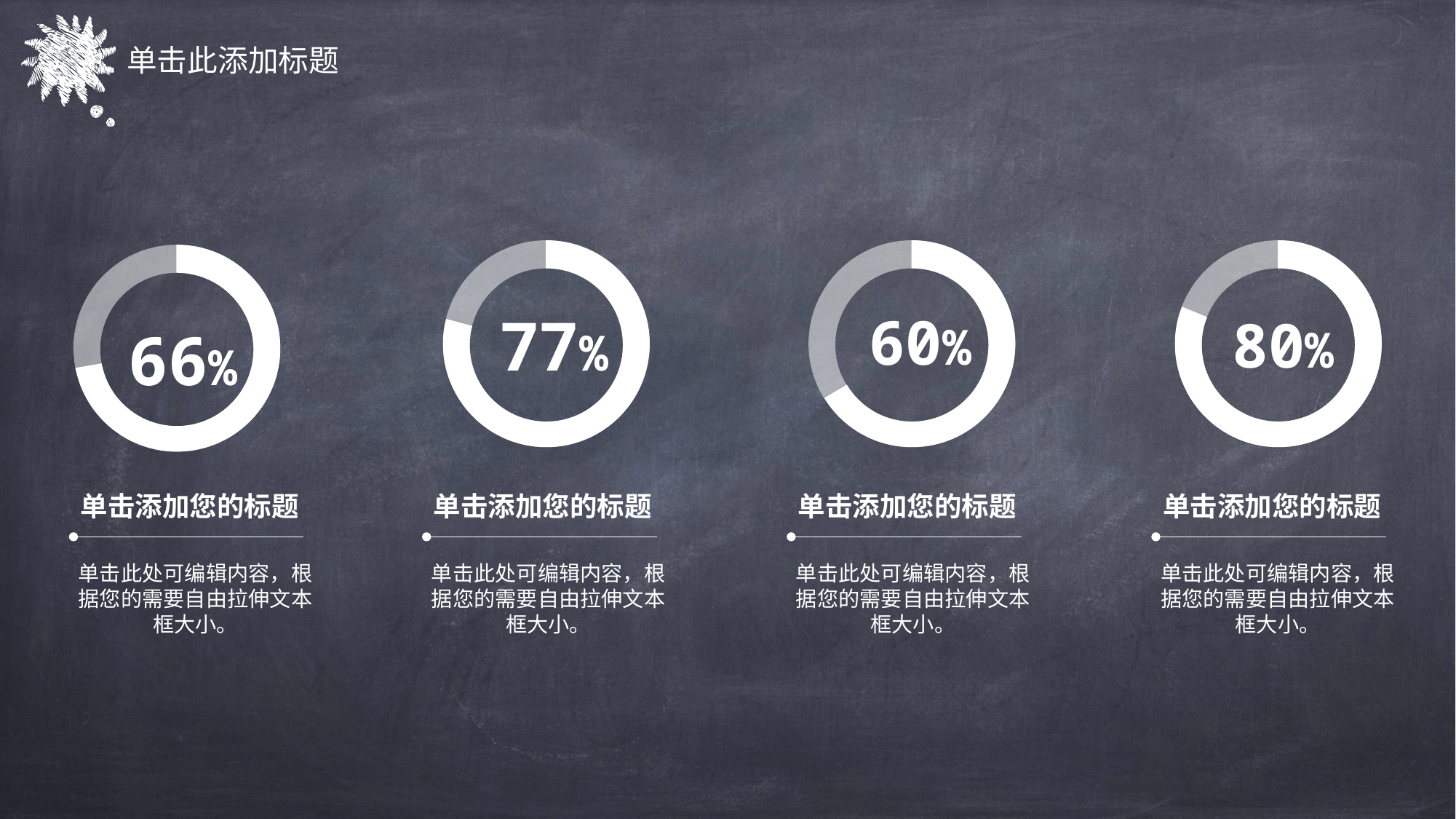

单击此添加标题

77%
60%
80%
66%
单击添加您的标题
单击添加您的标题
单击添加您的标题
单击添加您的标题
单击此处可编辑内容，根据您的需要自由拉伸文本框大小。
单击此处可编辑内容，根据您的需要自由拉伸文本框大小。
单击此处可编辑内容，根据您的需要自由拉伸文本框大小。
单击此处可编辑内容，根据您的需要自由拉伸文本框大小。